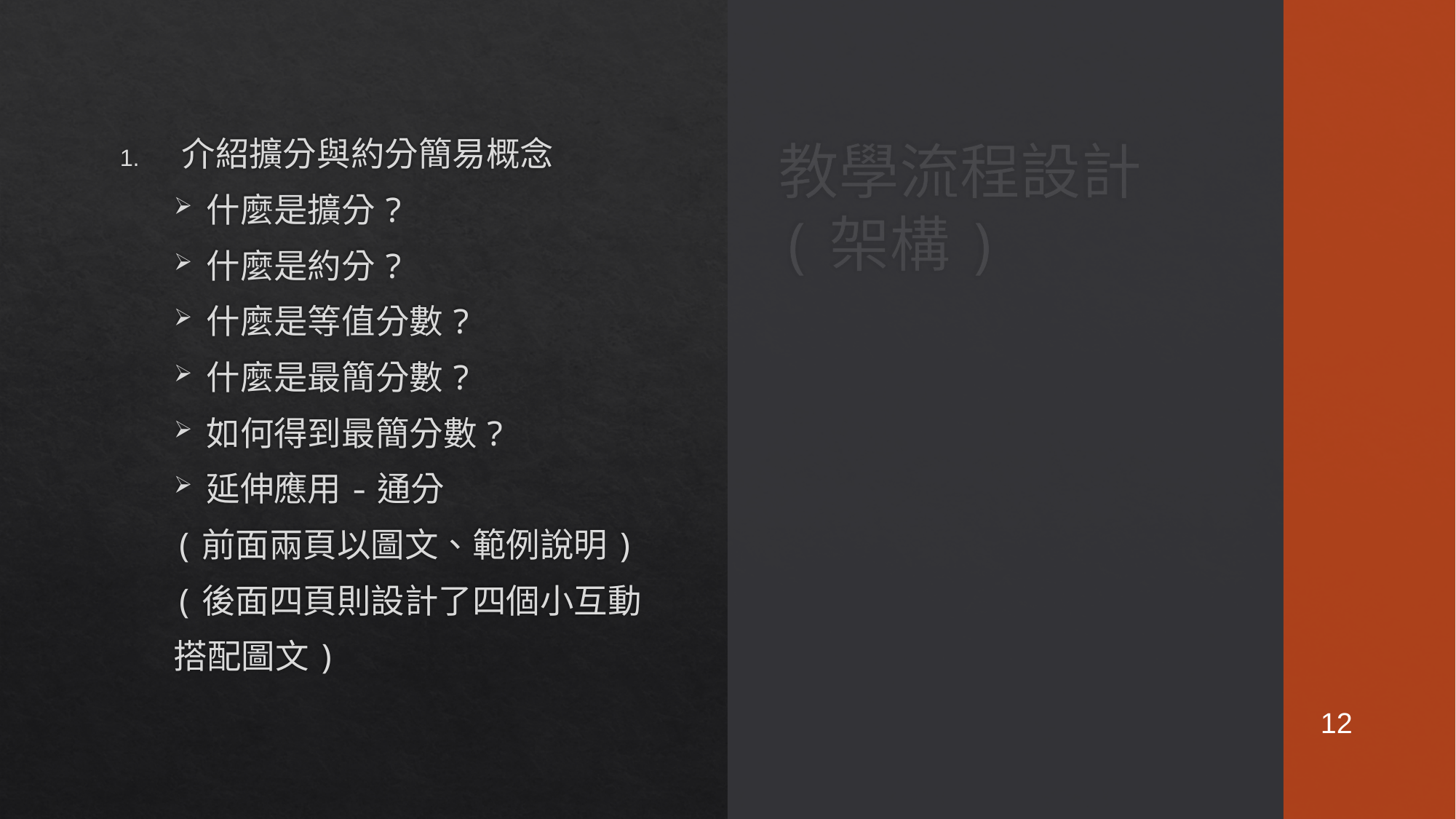

介紹擴分與約分簡易概念
什麼是擴分?
什麼是約分?
什麼是等值分數?
什麼是最簡分數?
如何得到最簡分數?
延伸應用-通分
(前面兩頁以圖文、範例說明)
(後面四頁則設計了四個小互動
搭配圖文)

# 教學流程設計 (架構)
12